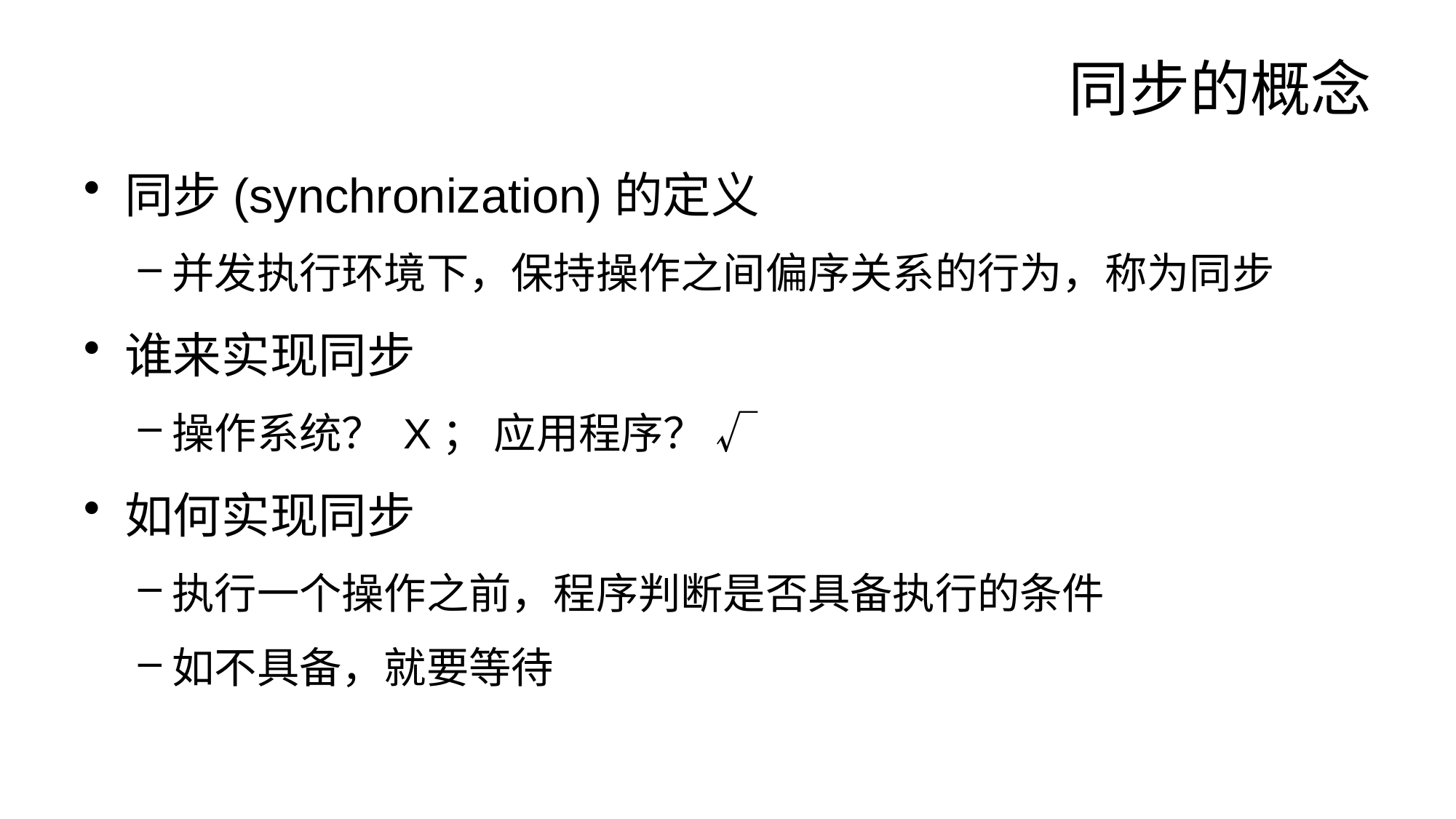

# 同步的概念
同步(synchronization)的定义
并发执行环境下，保持操作之间偏序关系的行为，称为同步
谁来实现同步
操作系统？ X； 应用程序？ √
如何实现同步
执行一个操作之前，程序判断是否具备执行的条件
如不具备，就要等待